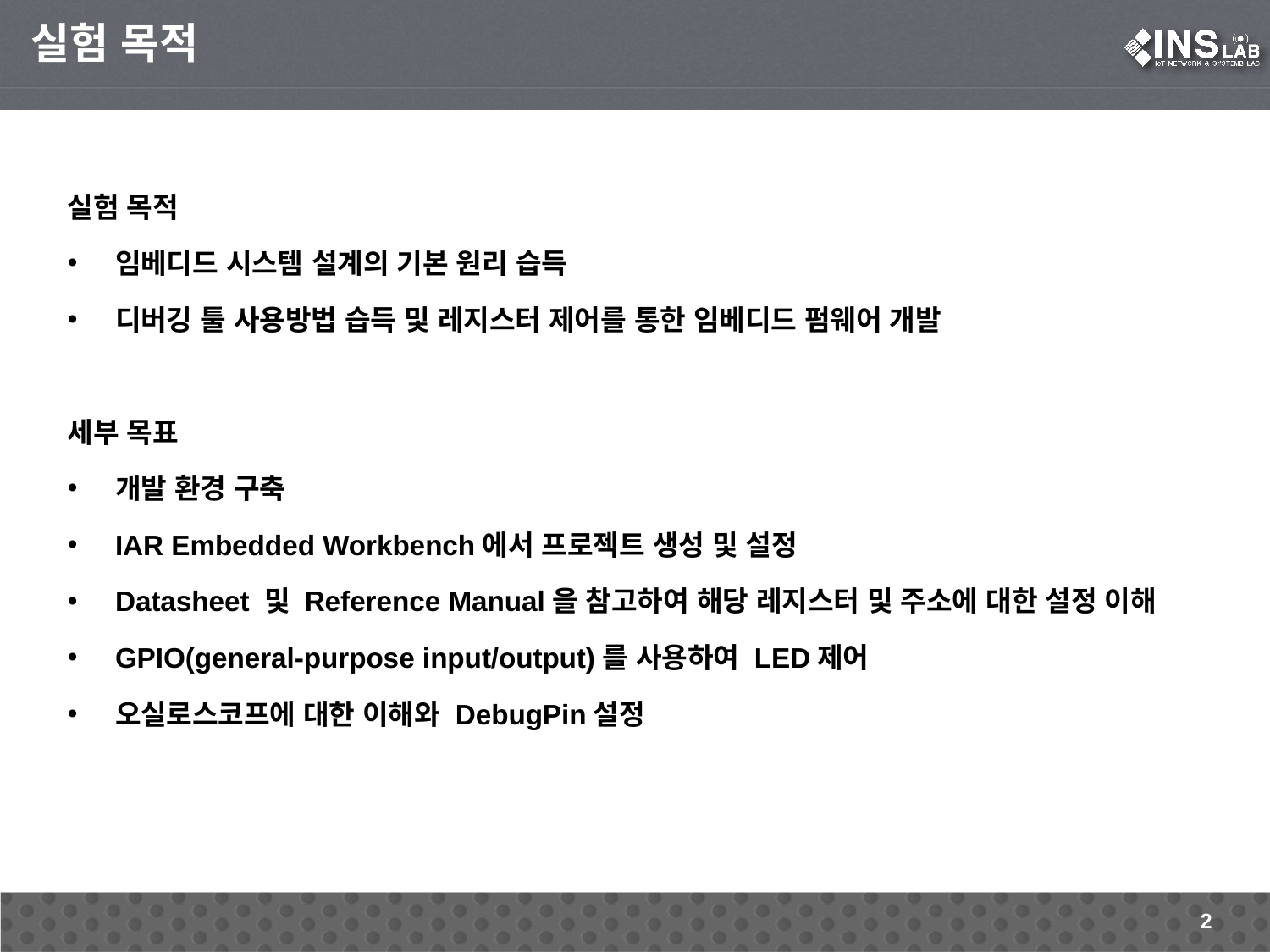

실험 목적
실험 목적
임베디드 시스템 설계의 기본 원리 습득
디버깅 툴 사용방법 습득 및 레지스터 제어를 통한 임베디드 펌웨어 개발

세부 목표
개발 환경 구축
IAR Embedded Workbench에서 프로젝트 생성 및 설정
Datasheet 및 Reference Manual을 참고하여 해당 레지스터 및 주소에 대한 설정 이해
GPIO(general-purpose input/output)를 사용하여 LED제어
오실로스코프에 대한 이해와 DebugPin설정
2